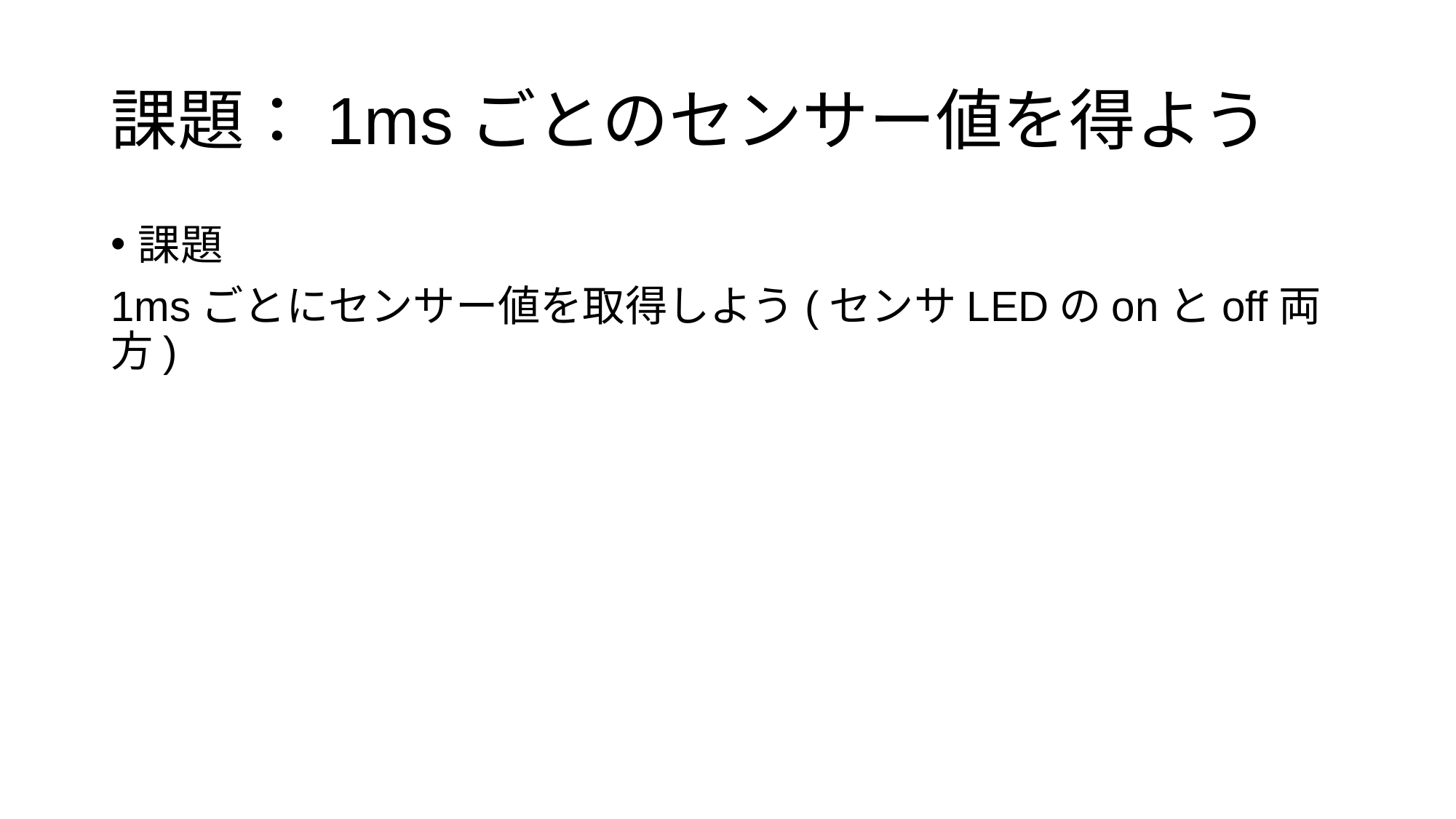

# 課題：1msごとのセンサー値を得よう
課題
1msごとにセンサー値を取得しよう(センサLEDのonとoff両方)